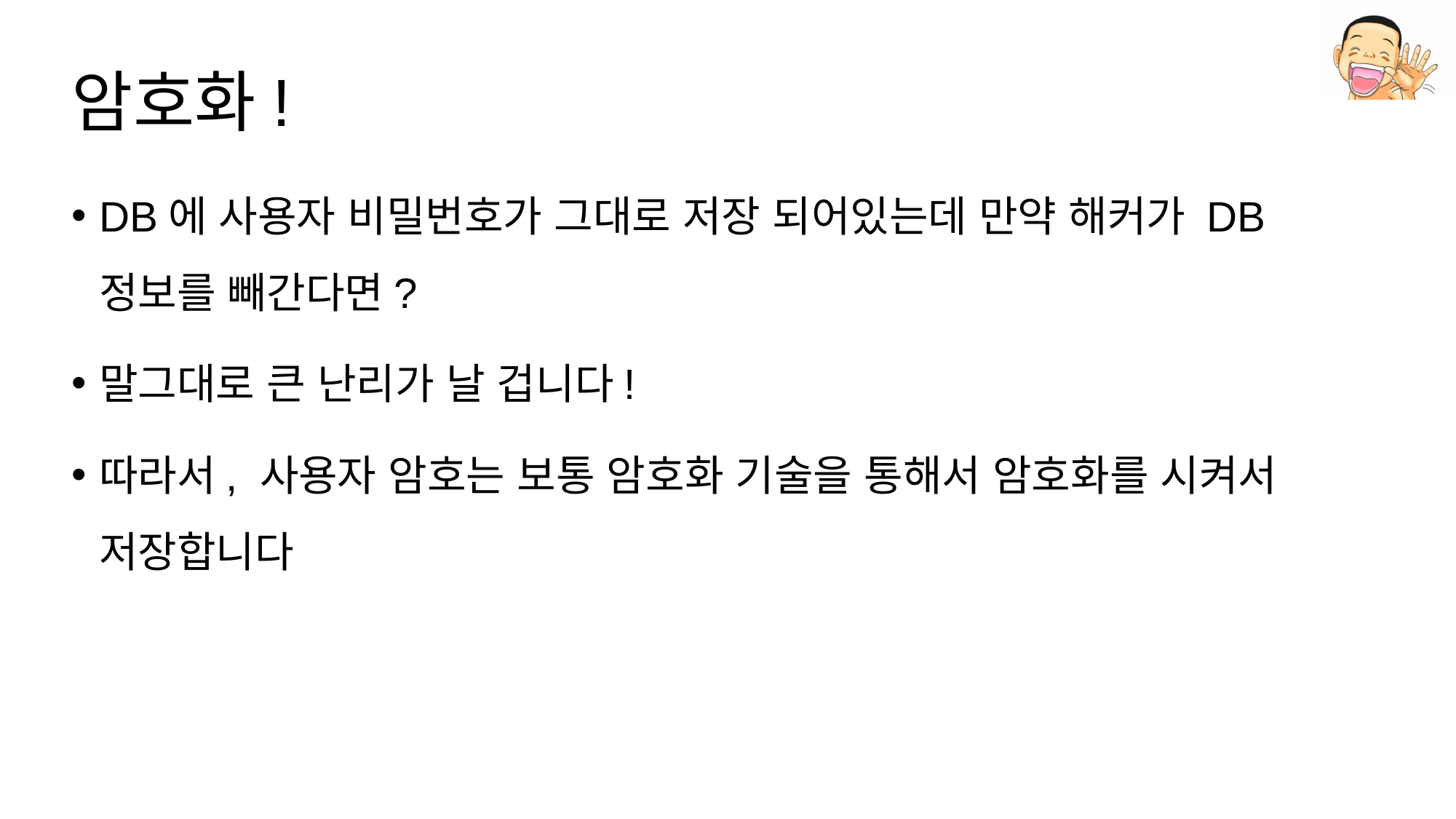

# 암호화!
DB에 사용자 비밀번호가 그대로 저장 되어있는데 만약 해커가 DB 정보를 빼간다면?
말그대로 큰 난리가 날 겁니다!
따라서, 사용자 암호는 보통 암호화 기술을 통해서 암호화를 시켜서 저장합니다